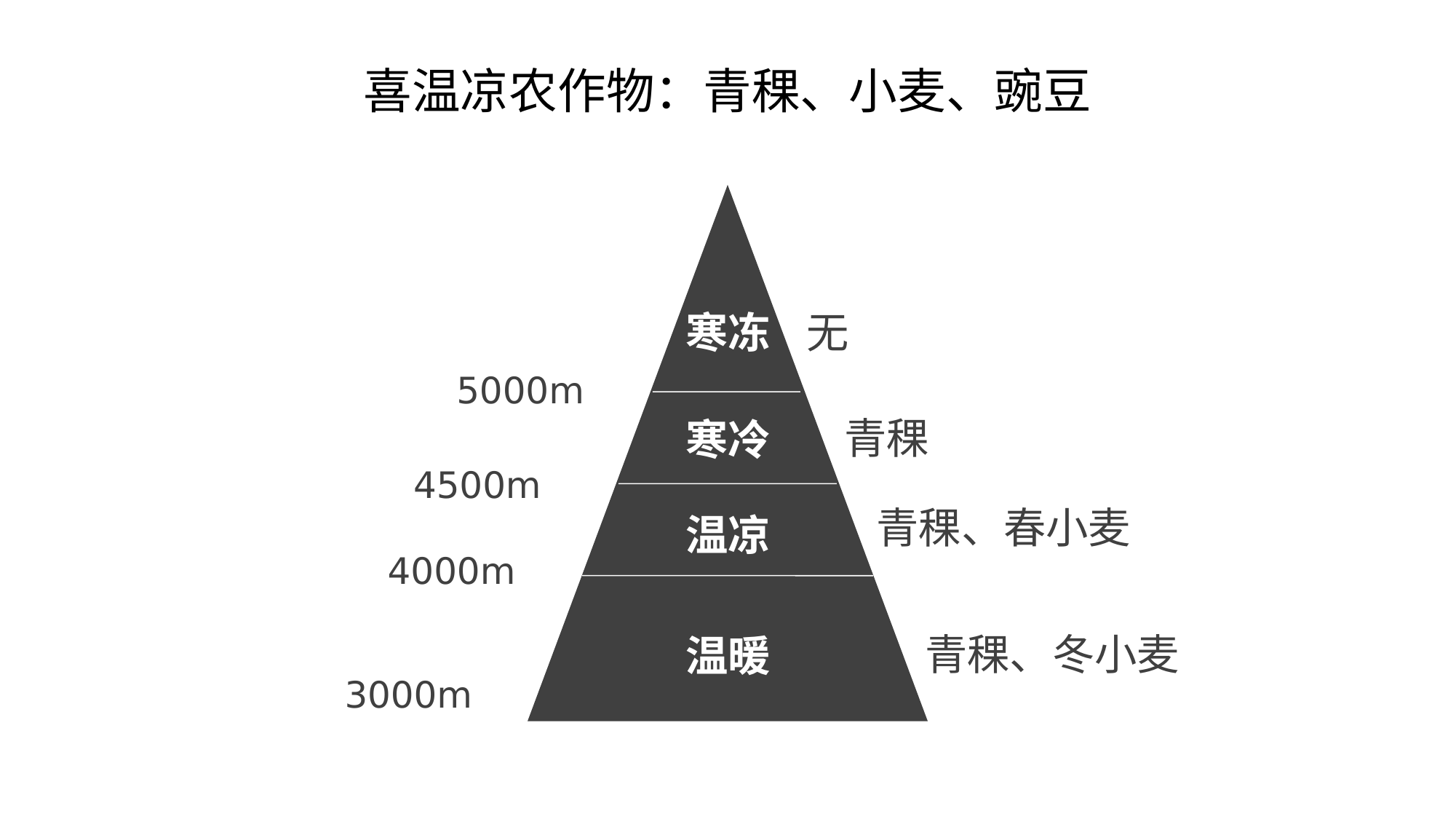

喜温凉农作物：青稞、小麦、豌豆

寒冻
无
5000m
青稞
寒冷
4500m
青稞、春小麦
温凉
4000m
青稞、冬小麦
温暖
3000m